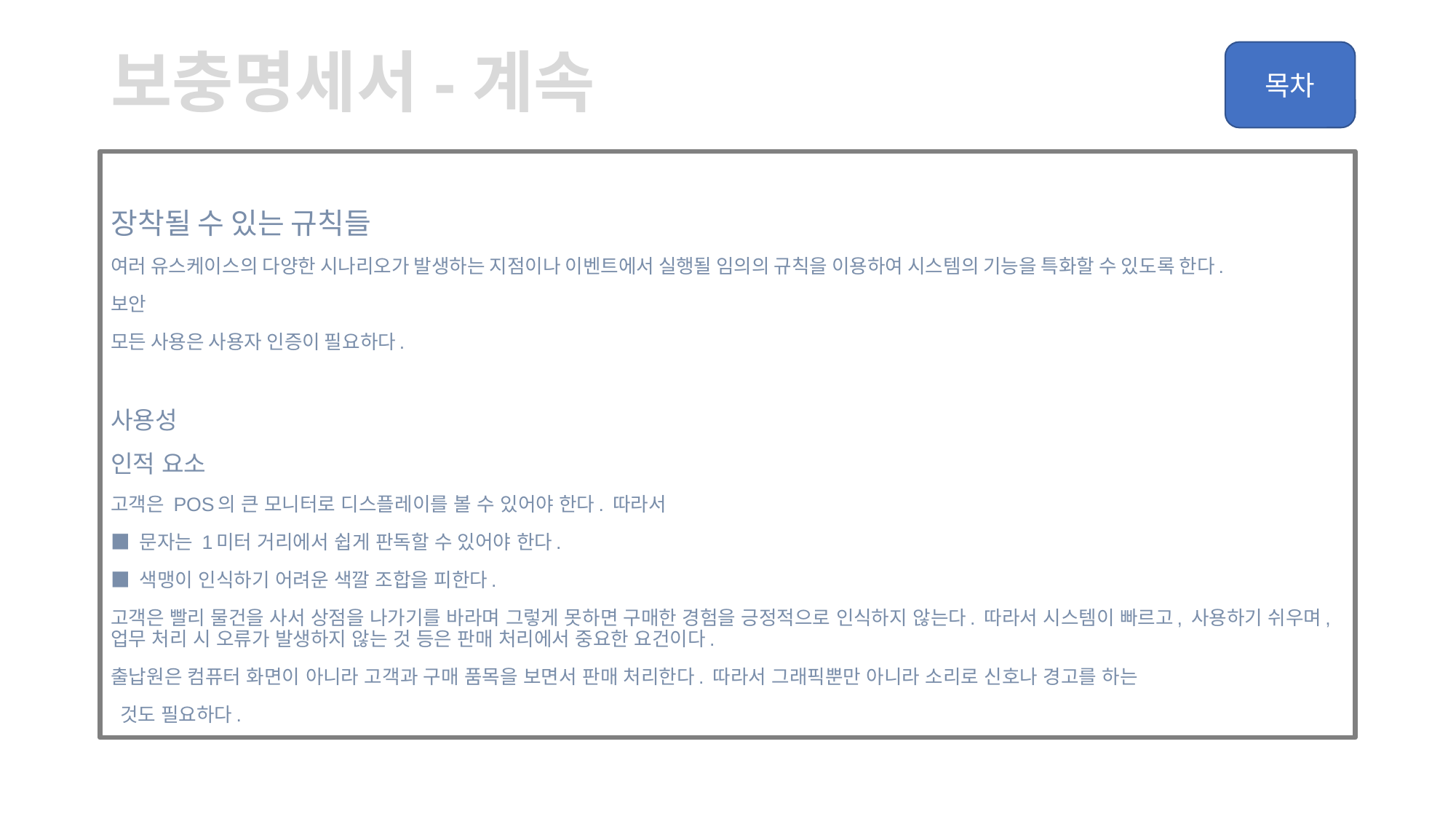

# 보충명세서-계속

장착될 수 있는 규칙들
여러 유스케이스의 다양한 시나리오가 발생하는 지점이나 이벤트에서 실행될 임의의 규칙을 이용하여 시스템의 기능을 특화할 수 있도록 한다.
보안
모든 사용은 사용자 인증이 필요하다.

사용성
인적 요소
고객은 POS의 큰 모니터로 디스플레이를 볼 수 있어야 한다. 따라서
■ 문자는 1미터 거리에서 쉽게 판독할 수 있어야 한다.
■ 색맹이 인식하기 어려운 색깔 조합을 피한다.
고객은 빨리 물건을 사서 상점을 나가기를 바라며 그렇게 못하면 구매한 경험을 긍정적으로 인식하지 않는다. 따라서 시스템이 빠르고, 사용하기 쉬우며, 업무 처리 시 오류가 발생하지 않는 것 등은 판매 처리에서 중요한 요건이다.
출납원은 컴퓨터 화면이 아니라 고객과 구매 품목을 보면서 판매 처리한다. 따라서 그래픽뿐만 아니라 소리로 신호나 경고를 하는
 것도 필요하다.